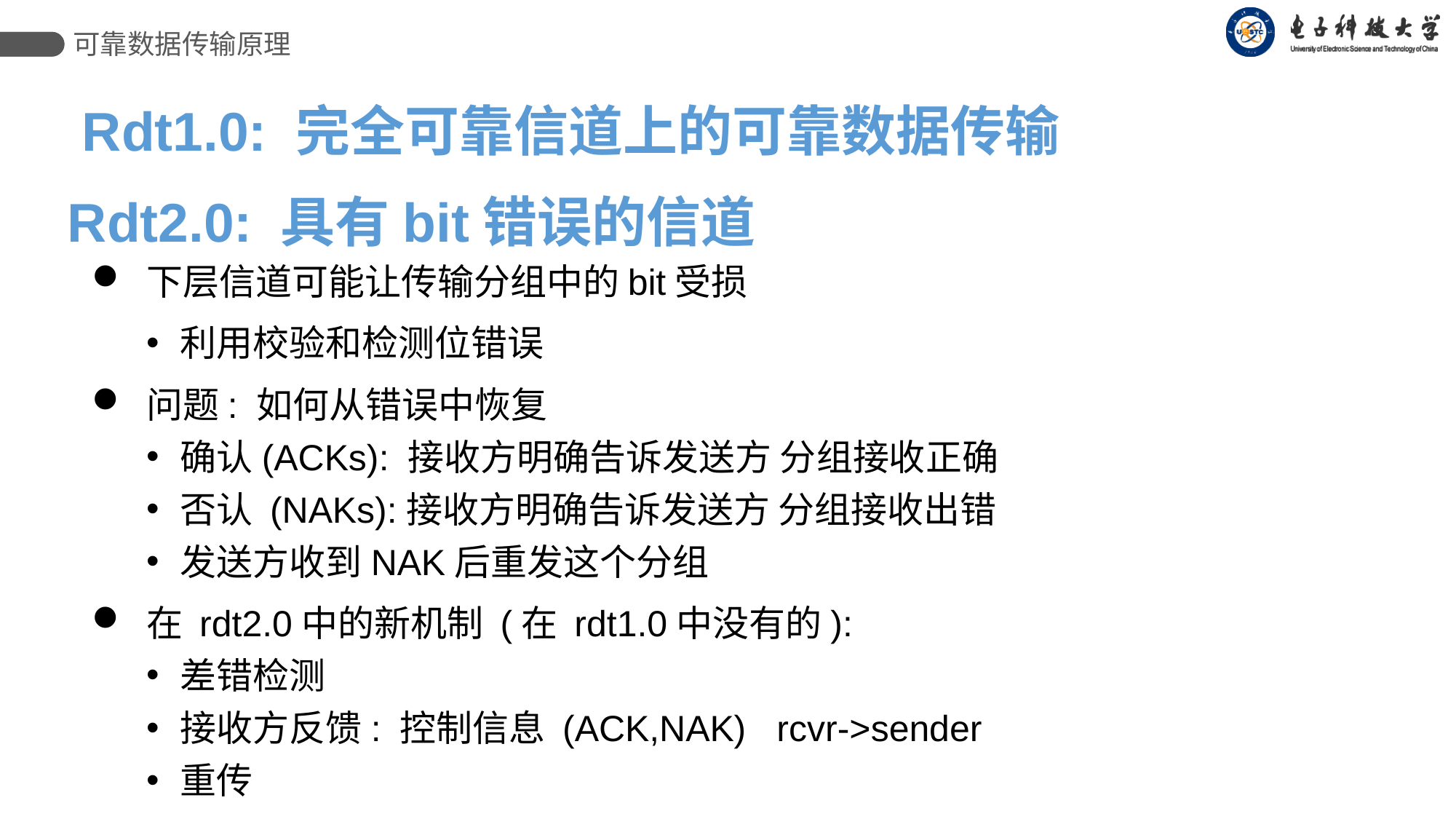

可靠数据传输原理

Rdt1.0: 完全可靠信道上的可靠数据传输
Rdt2.0: 具有bit错误的信道
下层信道可能让传输分组中的bit受损
利用校验和检测位错误
问题: 如何从错误中恢复
确认(ACKs): 接收方明确告诉发送方 分组接收正确
否认 (NAKs):接收方明确告诉发送方 分组接收出错
发送方收到NAK后重发这个分组
在 rdt2.0中的新机制 (在 rdt1.0中没有的):
差错检测
接收方反馈: 控制信息 (ACK,NAK)   rcvr->sender
重传